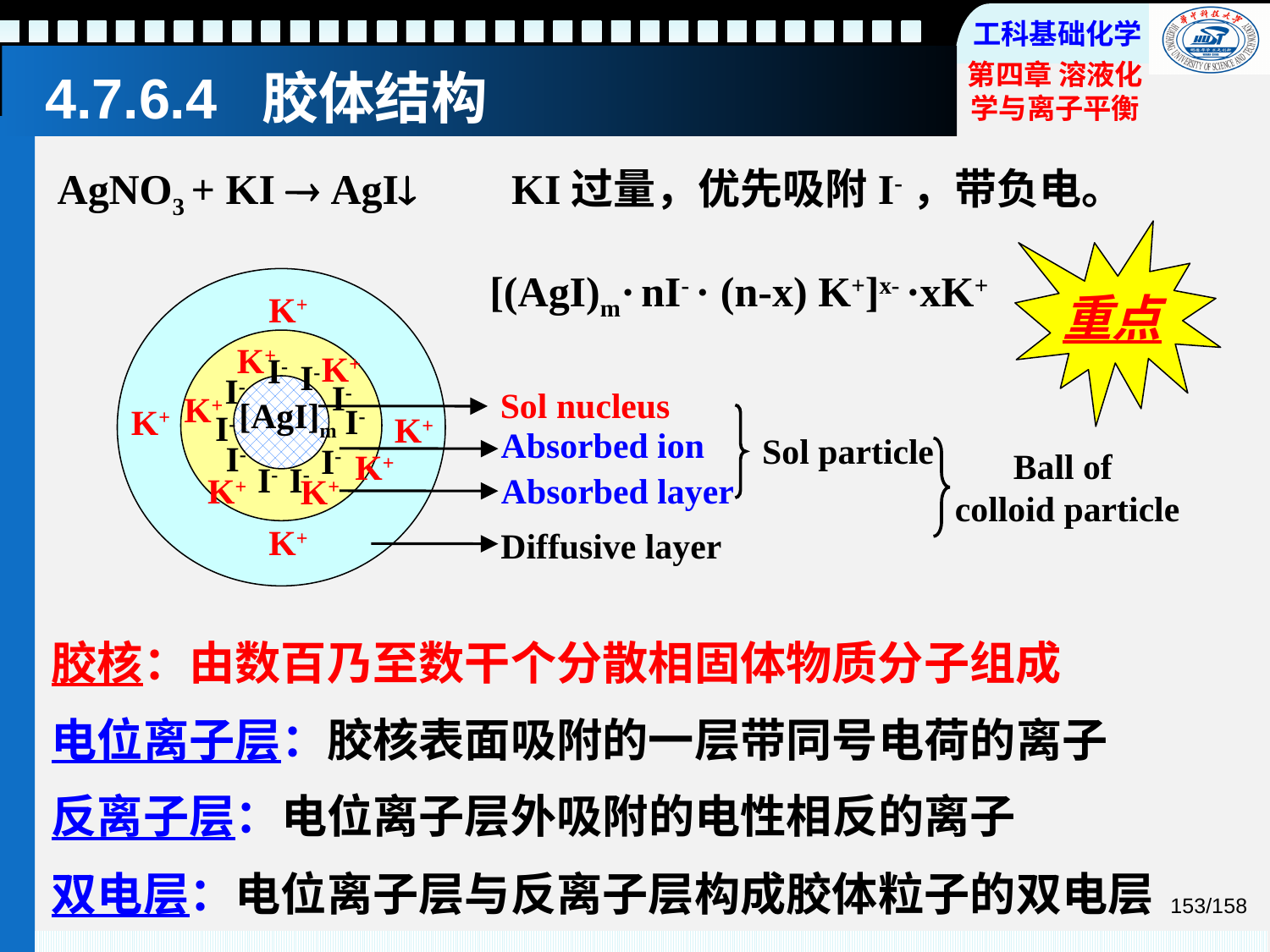

# 4.7.6.4  胶体结构
AgNO3 + KI → AgI↓
KI过量，优先吸附I-，带负电。

重点
[(AgI)m· nI- · (n-x) K+]x- ·xK+

K+

K+
K+
I-
I-
I-
I-

Sol nucleus
K+
[AgI]m
I-
K+
I-
K+

I-
Absorbed ion
Sol particle
I-
I-

Ball of
colloid particle
K+

I-
I-
K+
Absorbed layer
K+

K+
Diffusive layer

胶核：由数百乃至数干个分散相固体物质分子组成
电位离子层：胶核表面吸附的一层带同号电荷的离子
反离子层：电位离子层外吸附的电性相反的离子
双电层：电位离子层与反离子层构成胶体粒子的双电层